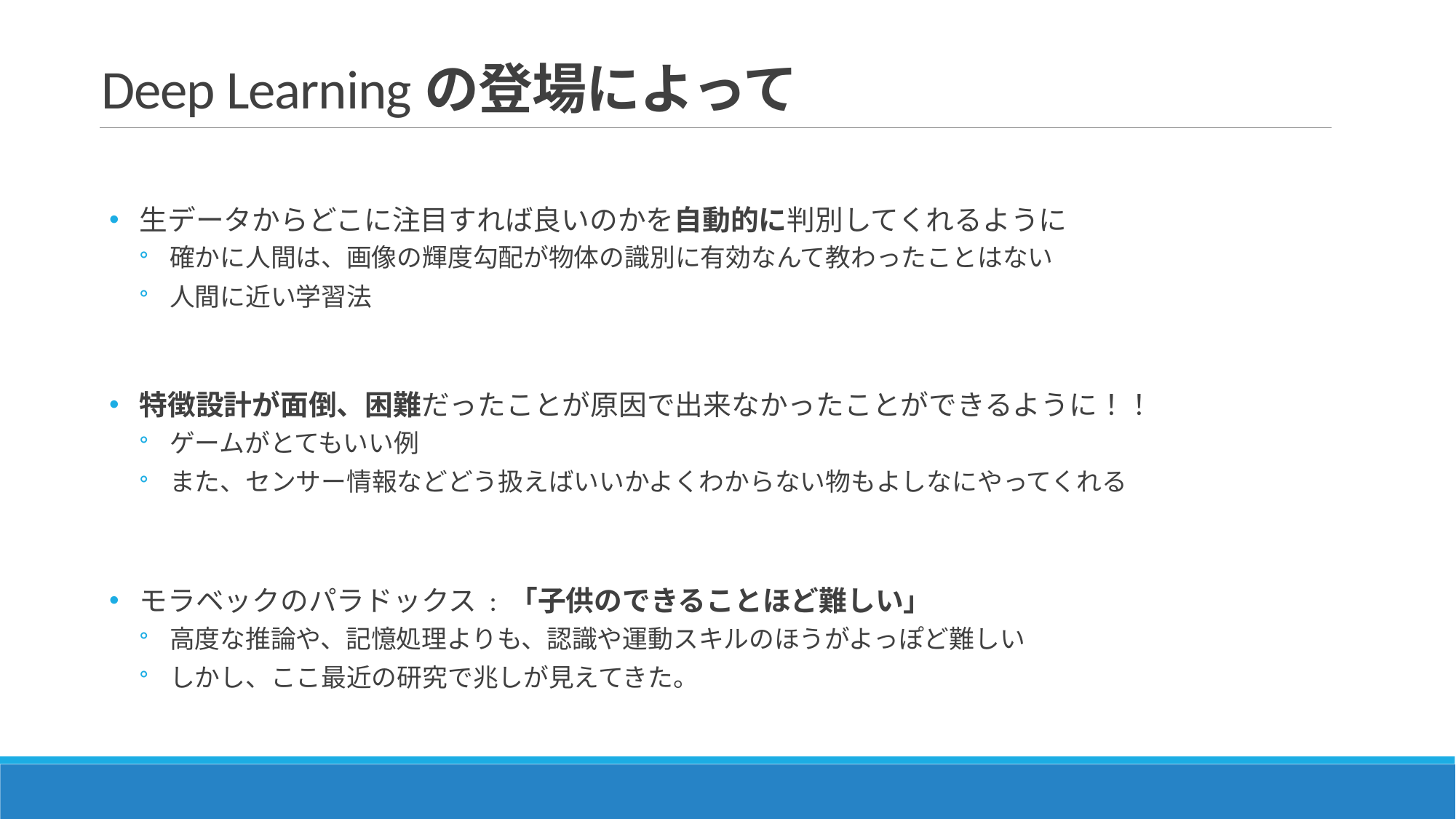

# Deep Learningの登場によって

生データからどこに注目すれば良いのかを自動的に判別してくれるように
確かに人間は、画像の輝度勾配が物体の識別に有効なんて教わったことはない
人間に近い学習法

特徴設計が面倒、困難だったことが原因で出来なかったことができるように！！
ゲームがとてもいい例
また、センサー情報などどう扱えばいいかよくわからない物もよしなにやってくれる

モラベックのパラドックス : 「子供のできることほど難しい」
高度な推論や、記憶処理よりも、認識や運動スキルのほうがよっぽど難しい
しかし、ここ最近の研究で兆しが見えてきた。